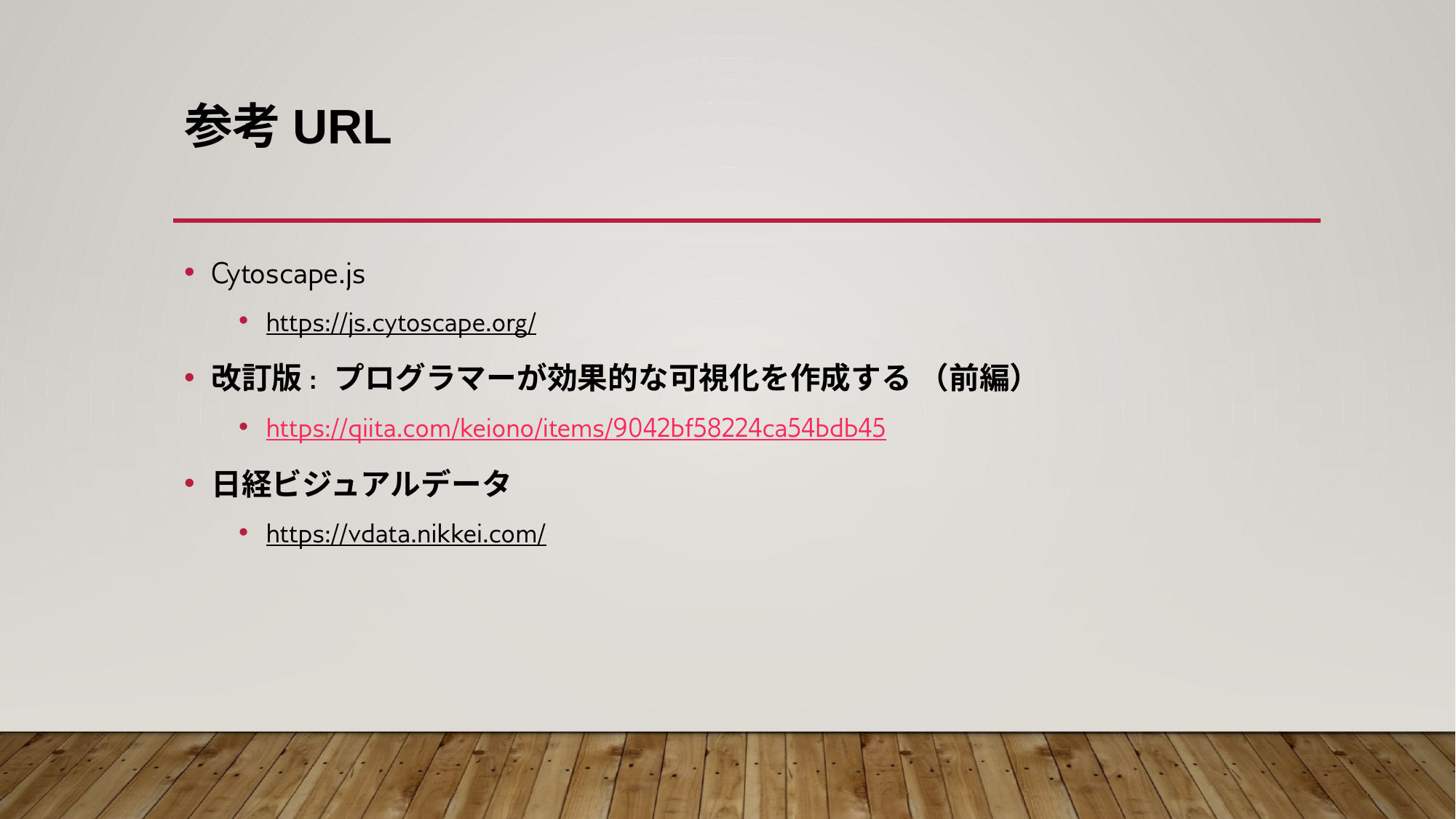

# 参考URL
Cytoscape.js
https://js.cytoscape.org/
改訂版: プログラマーが効果的な可視化を作成する （前編）
https://qiita.com/keiono/items/9042bf58224ca54bdb45
日経ビジュアルデータ
https://vdata.nikkei.com/